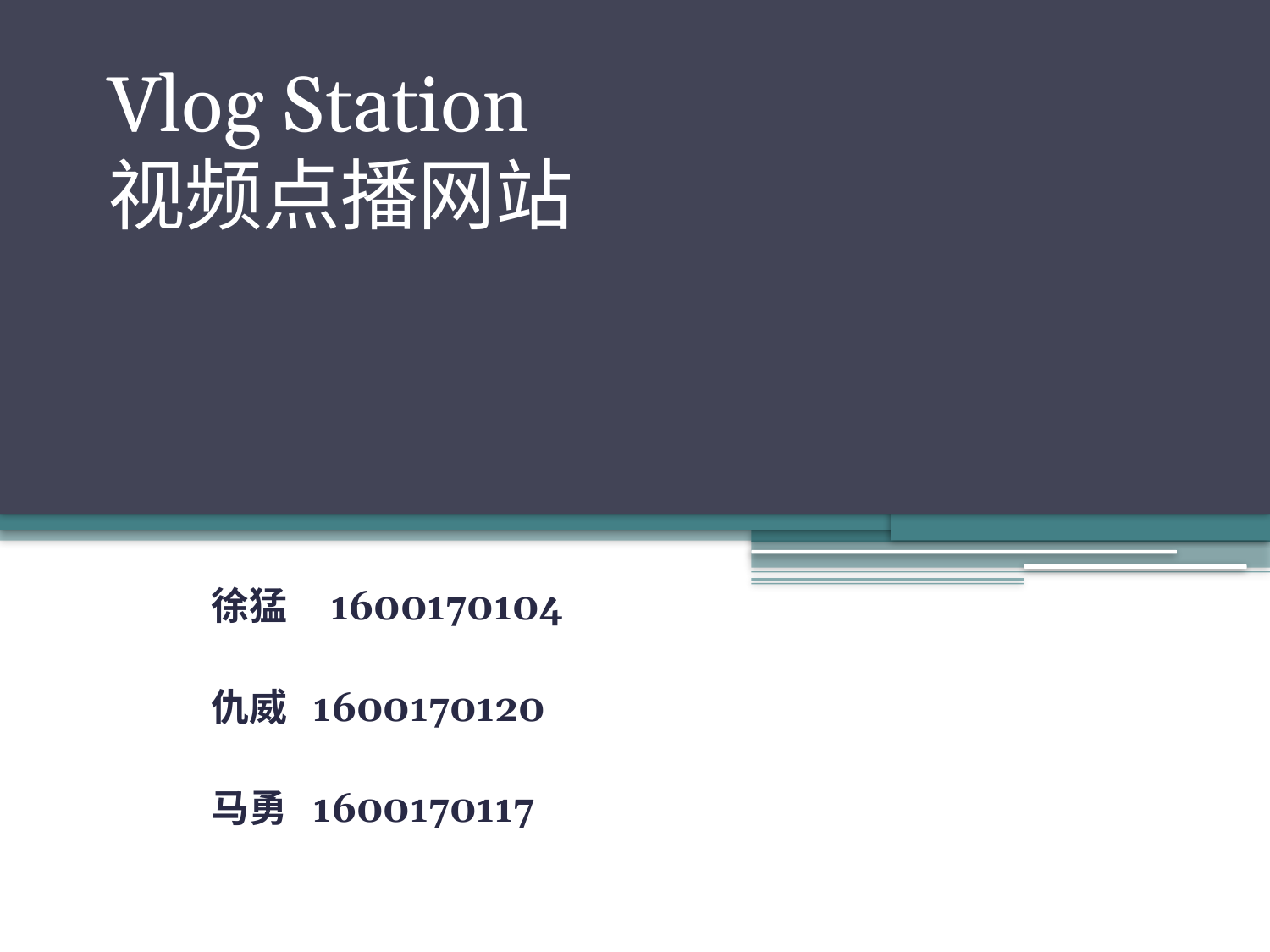

# Vlog Station 视频点播网站
徐猛    1600170104

仇威  1600170120

马勇  1600170117